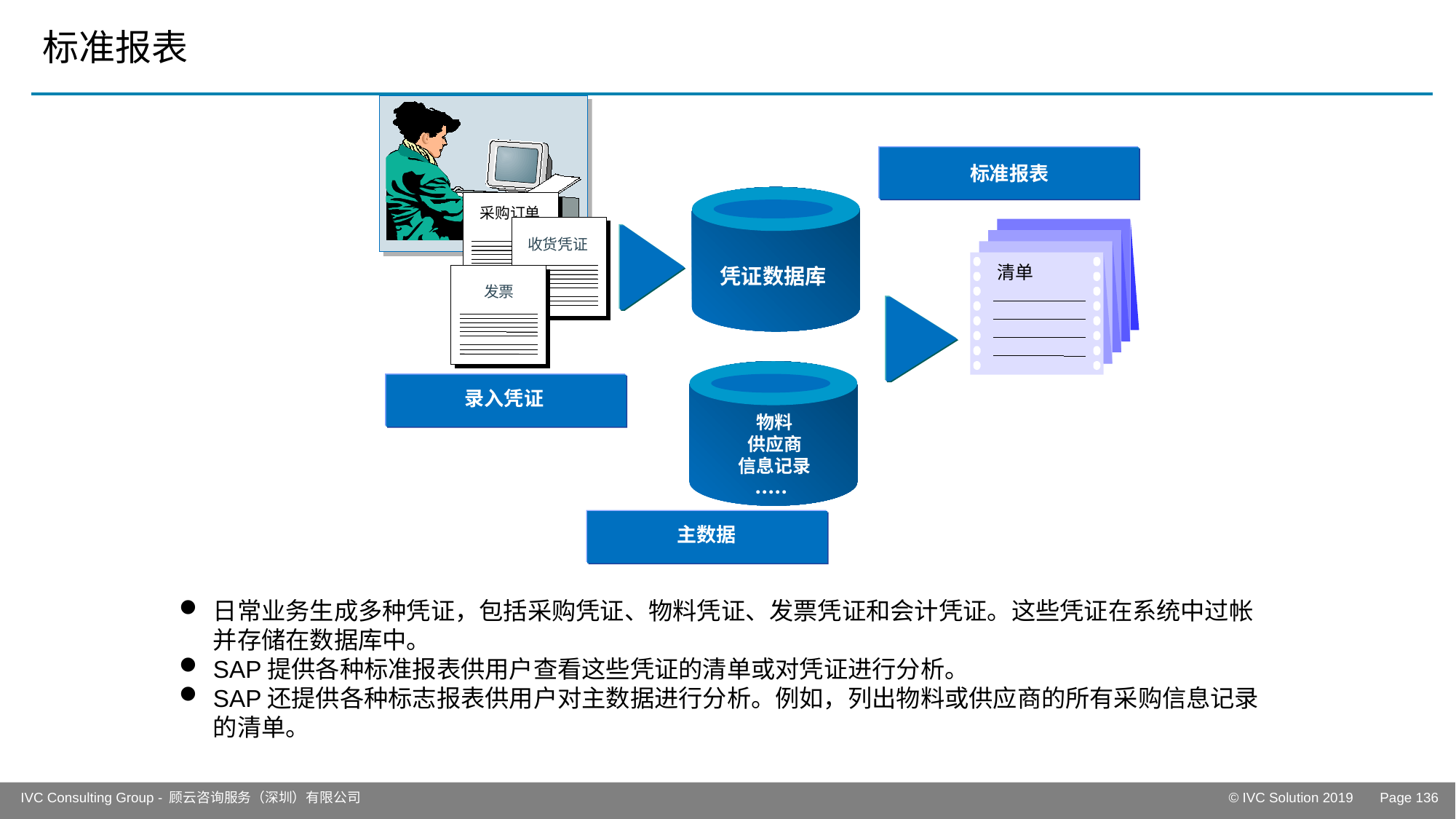

# 标准报表

标准报表

凭证数据库

采购订单

清单

收货凭证

发票

物料
供应商
信息记录

.....

录入凭证

主数据

日常业务生成多种凭证，包括采购凭证、物料凭证、发票凭证和会计凭证。这些凭证在系统中过帐并存储在数据库中。
SAP提供各种标准报表供用户查看这些凭证的清单或对凭证进行分析。
SAP还提供各种标志报表供用户对主数据进行分析。例如，列出物料或供应商的所有采购信息记录的清单。